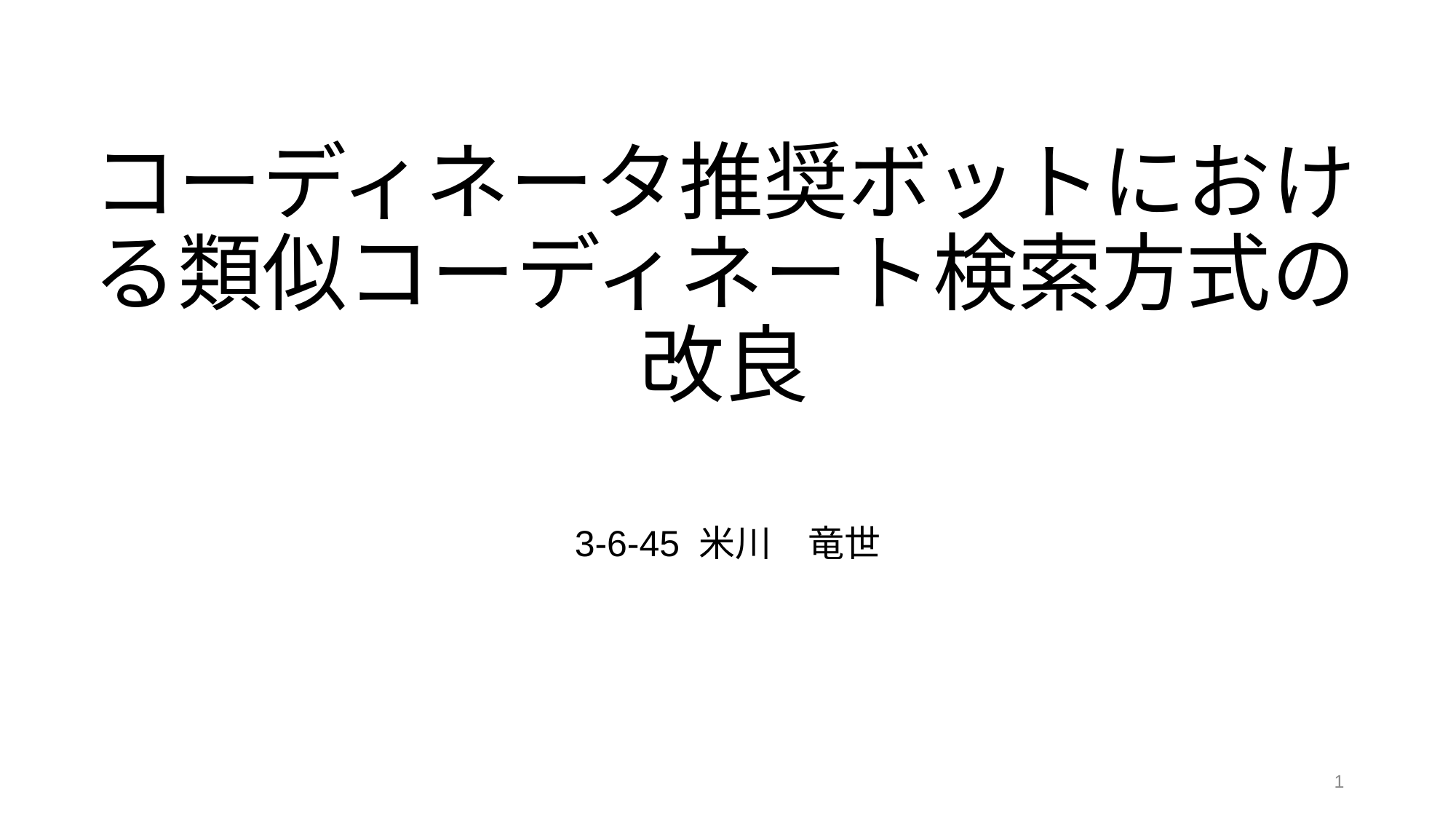

# コーディネータ推奨ボットにおける類似コーディネート検索方式の改良
3-6-45 米川　竜世

1